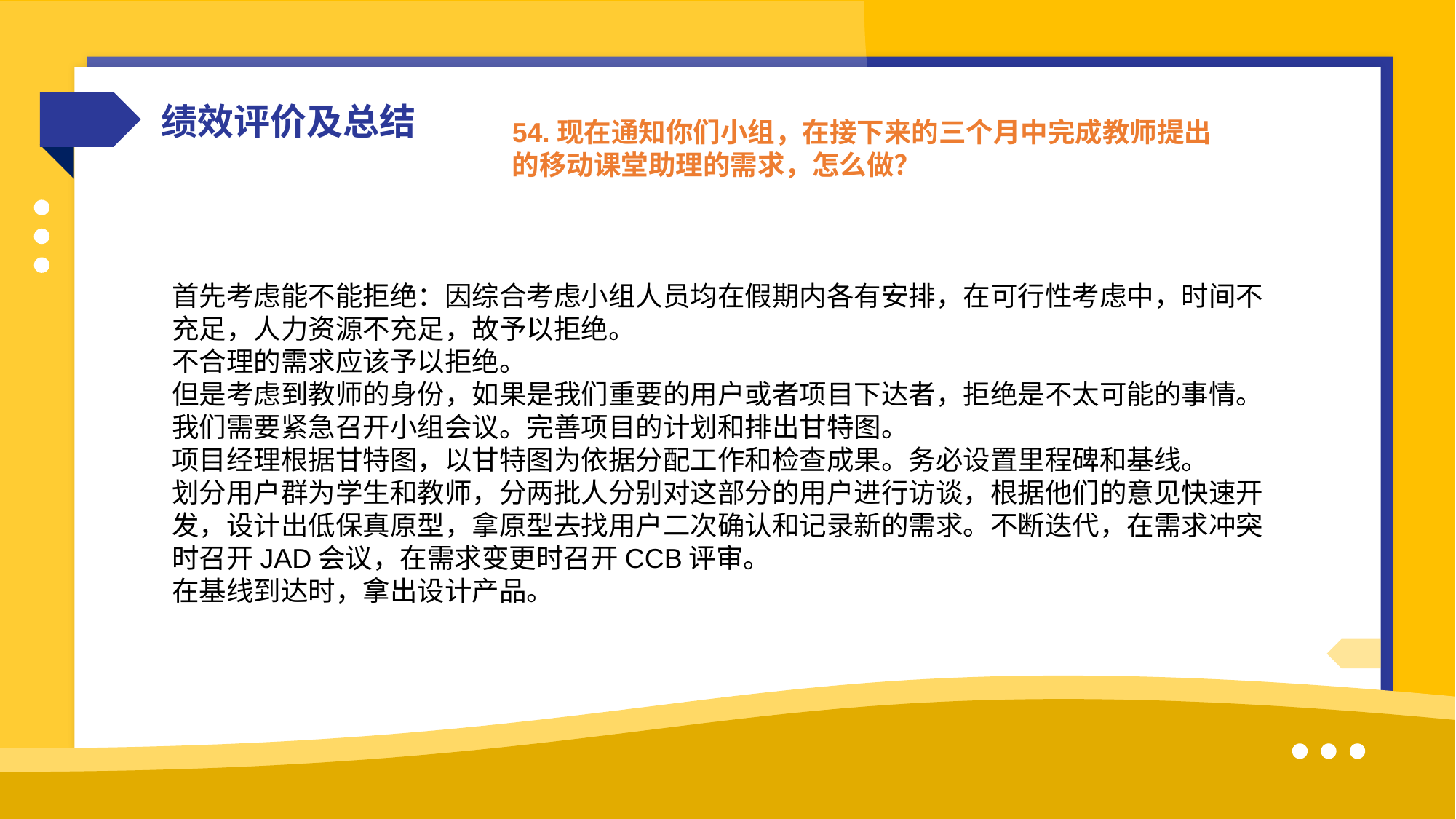

绩效评价及总结
54.现在通知你们小组，在接下来的三个月中完成教师提出的移动课堂助理的需求，怎么做？
首先考虑能不能拒绝：因综合考虑小组人员均在假期内各有安排，在可行性考虑中，时间不充足，人力资源不充足，故予以拒绝。
不合理的需求应该予以拒绝。
但是考虑到教师的身份，如果是我们重要的用户或者项目下达者，拒绝是不太可能的事情。
我们需要紧急召开小组会议。完善项目的计划和排出甘特图。
项目经理根据甘特图，以甘特图为依据分配工作和检查成果。务必设置里程碑和基线。
划分用户群为学生和教师，分两批人分别对这部分的用户进行访谈，根据他们的意见快速开发，设计出低保真原型，拿原型去找用户二次确认和记录新的需求。不断迭代，在需求冲突时召开JAD会议，在需求变更时召开CCB评审。
在基线到达时，拿出设计产品。